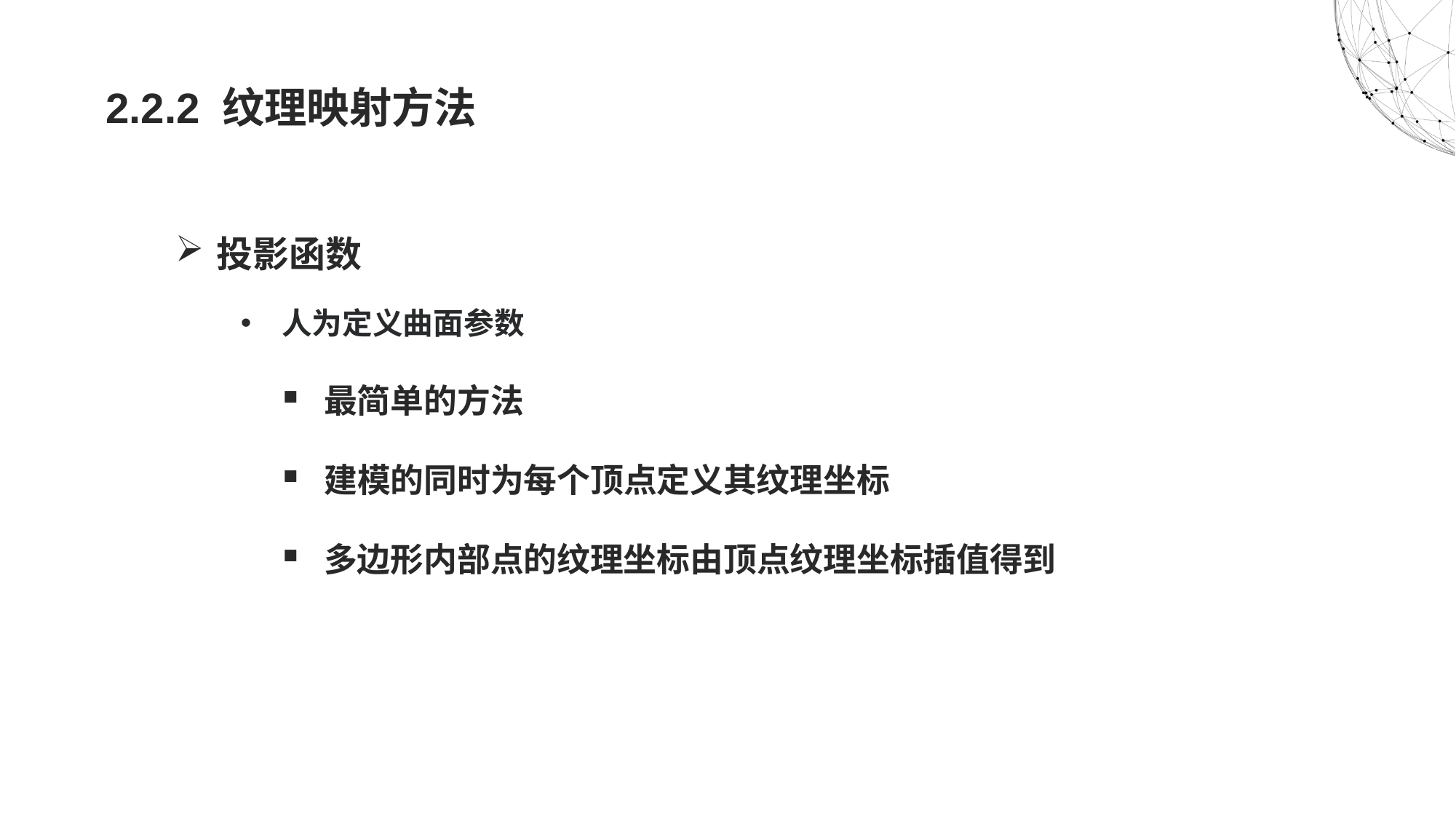

# 2.2.2 纹理映射方法
投影函数
人为定义曲面参数
最简单的方法
建模的同时为每个顶点定义其纹理坐标
多边形内部点的纹理坐标由顶点纹理坐标插值得到